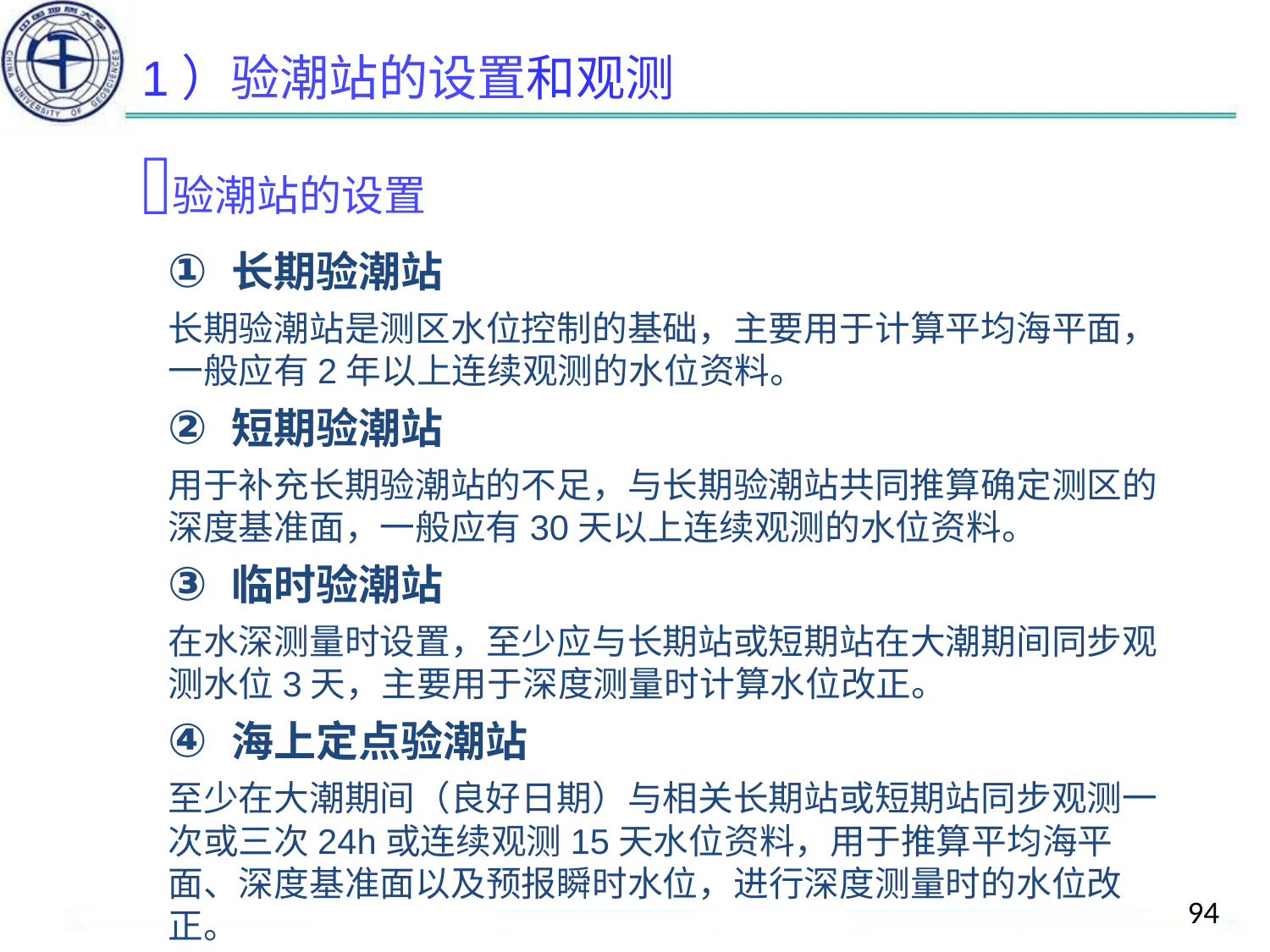

# 1）验潮站的设置和观测
验潮站的设置
长期验潮站
长期验潮站是测区水位控制的基础，主要用于计算平均海平面，一般应有2年以上连续观测的水位资料。
短期验潮站
用于补充长期验潮站的不足，与长期验潮站共同推算确定测区的深度基准面，一般应有30天以上连续观测的水位资料。
临时验潮站
在水深测量时设置，至少应与长期站或短期站在大潮期间同步观测水位3天，主要用于深度测量时计算水位改正。
海上定点验潮站
至少在大潮期间（良好日期）与相关长期站或短期站同步观测一次或三次24h或连续观测15天水位资料，用于推算平均海平面、深度基准面以及预报瞬时水位，进行深度测量时的水位改正。
94